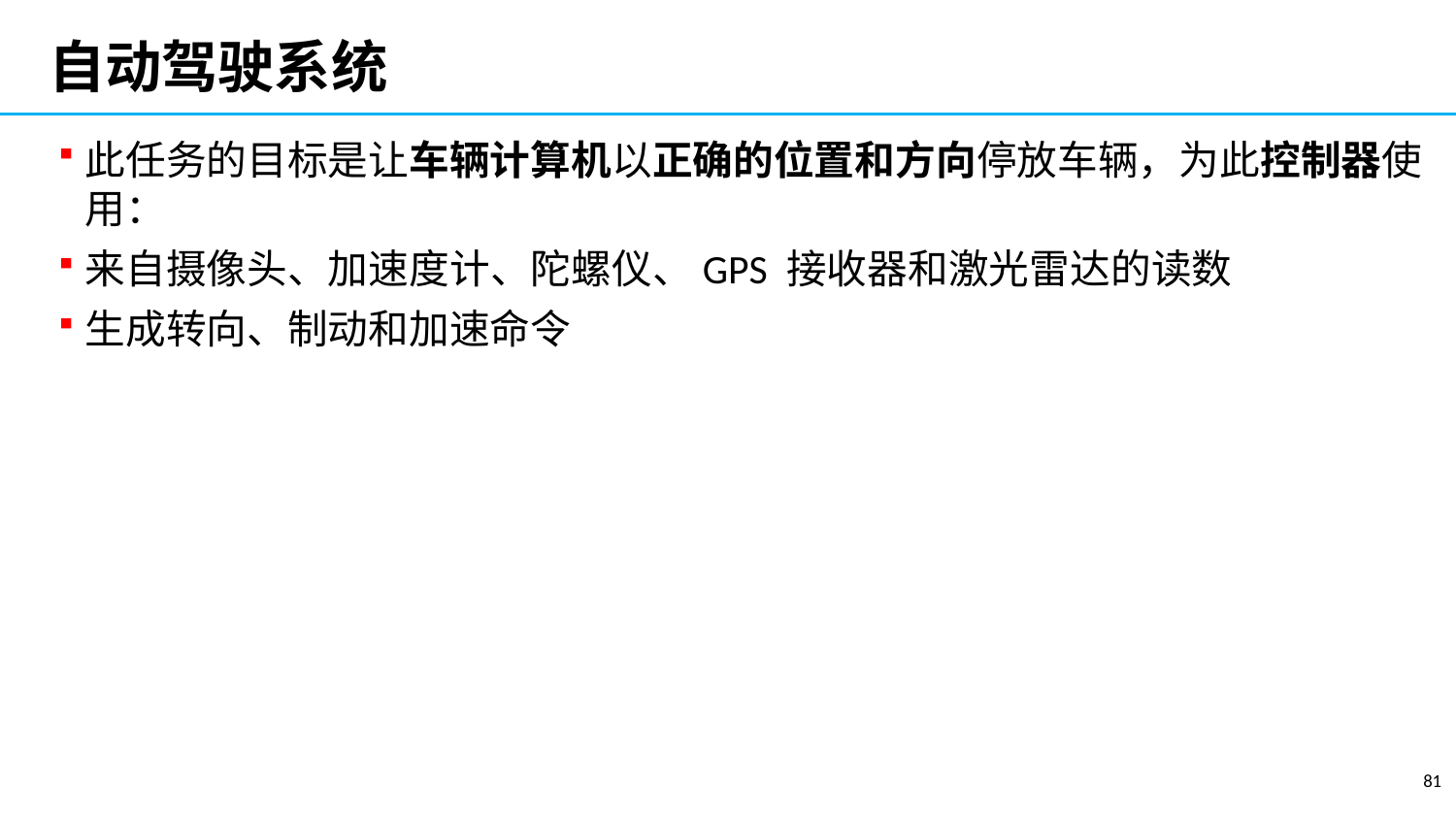

# 自动驾驶系统

此任务的目标是让车辆计算机以正确的位置和方向停放车辆，为此控制器使用：
来自摄像头、加速度计、陀螺仪、GPS 接收器和激光雷达的读数
生成转向、制动和加速命令
81